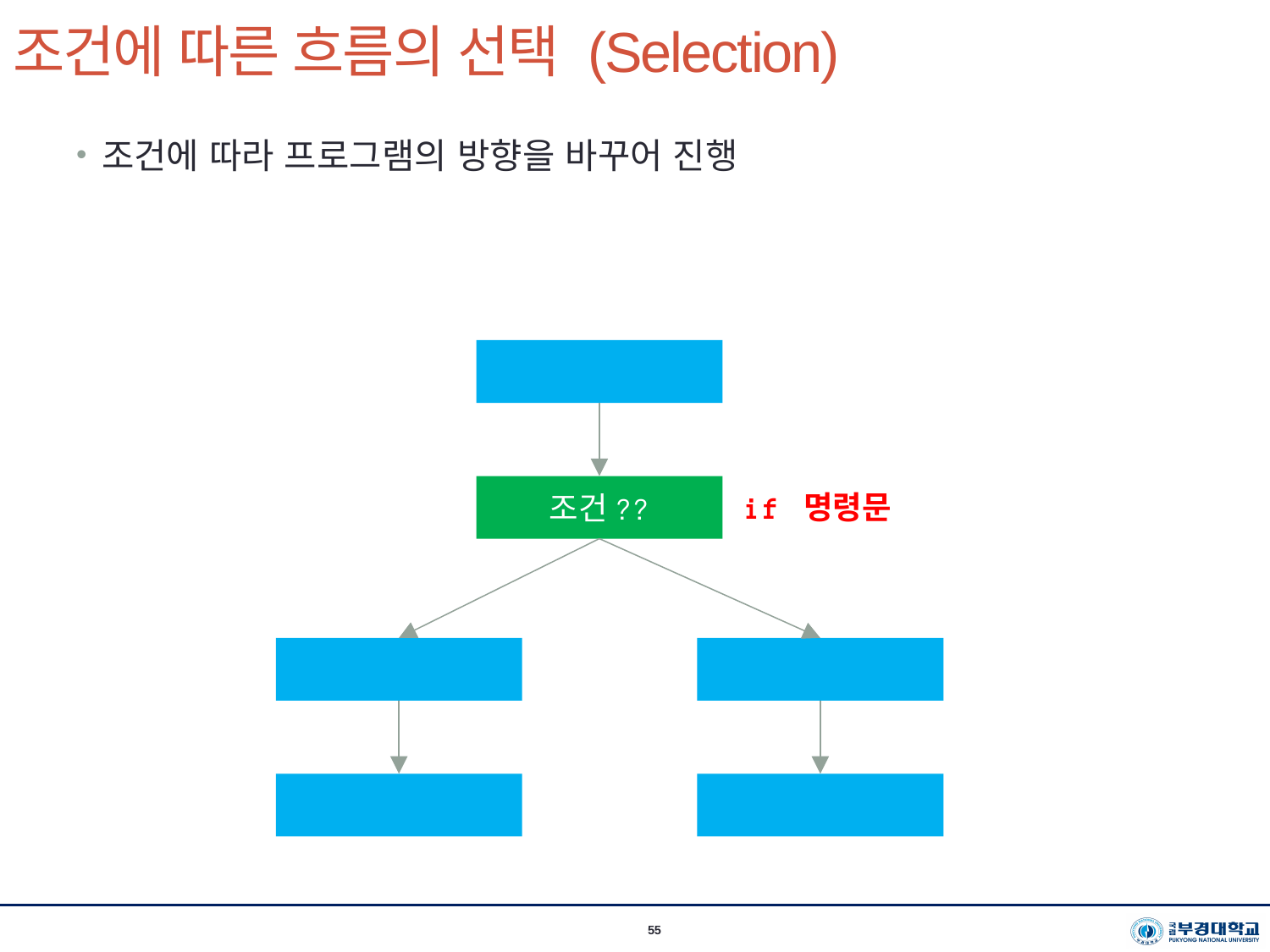

# 조건에 따른 흐름의 선택 (Selection)
55
조건에 따라 프로그램의 방향을 바꾸어 진행

조건??
if 명령문